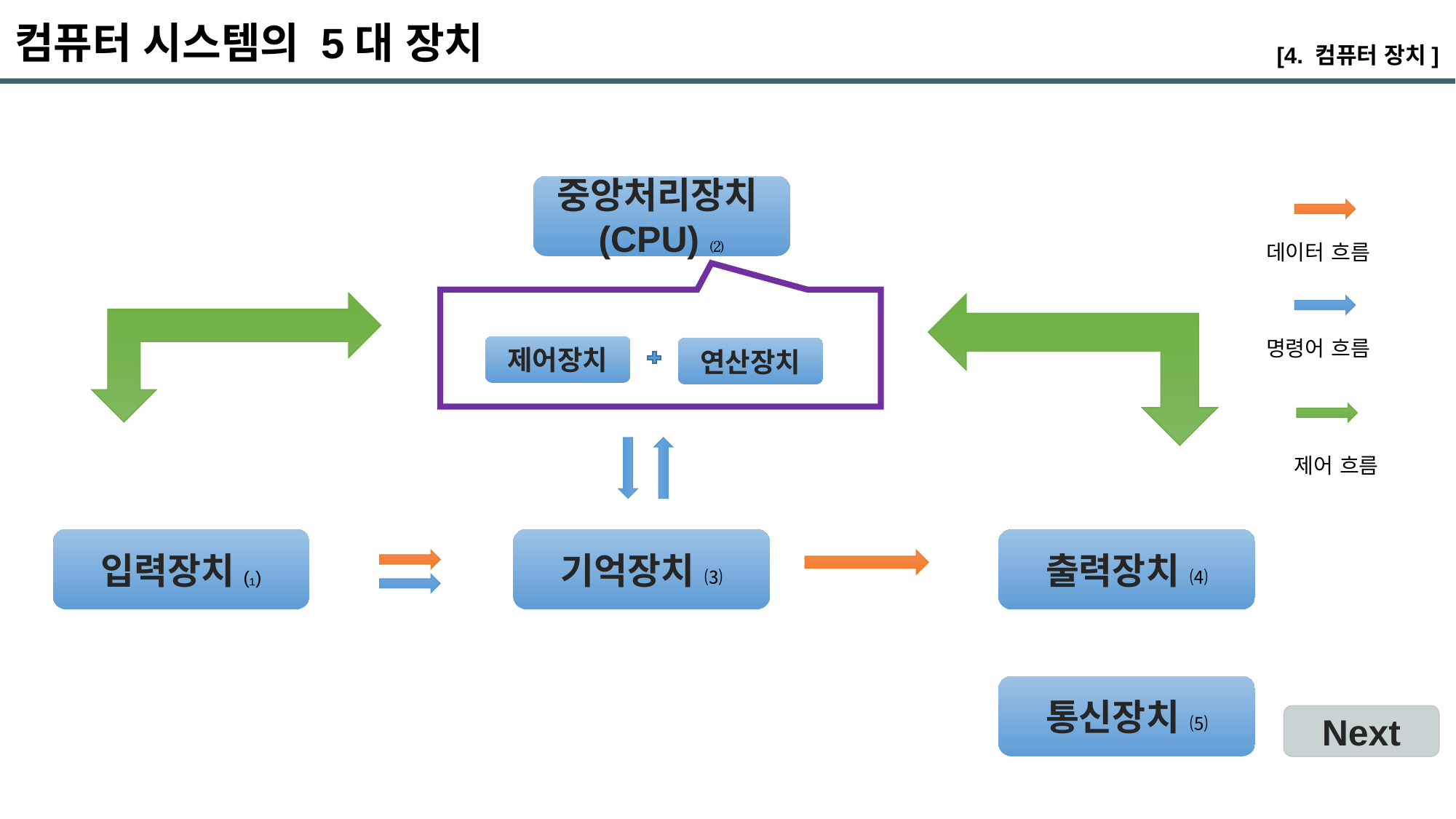

컴퓨터 시스템의 5대 장치
[4. 컴퓨터 장치]

중앙처리장치(CPU) ⑵

데이터 흐름

명령어 흐름
제어장치
연산장치

제어 흐름

입력장치(₁)
기억장치 ⑶
출력장치 ⑷

통신장치 ⑸
Next